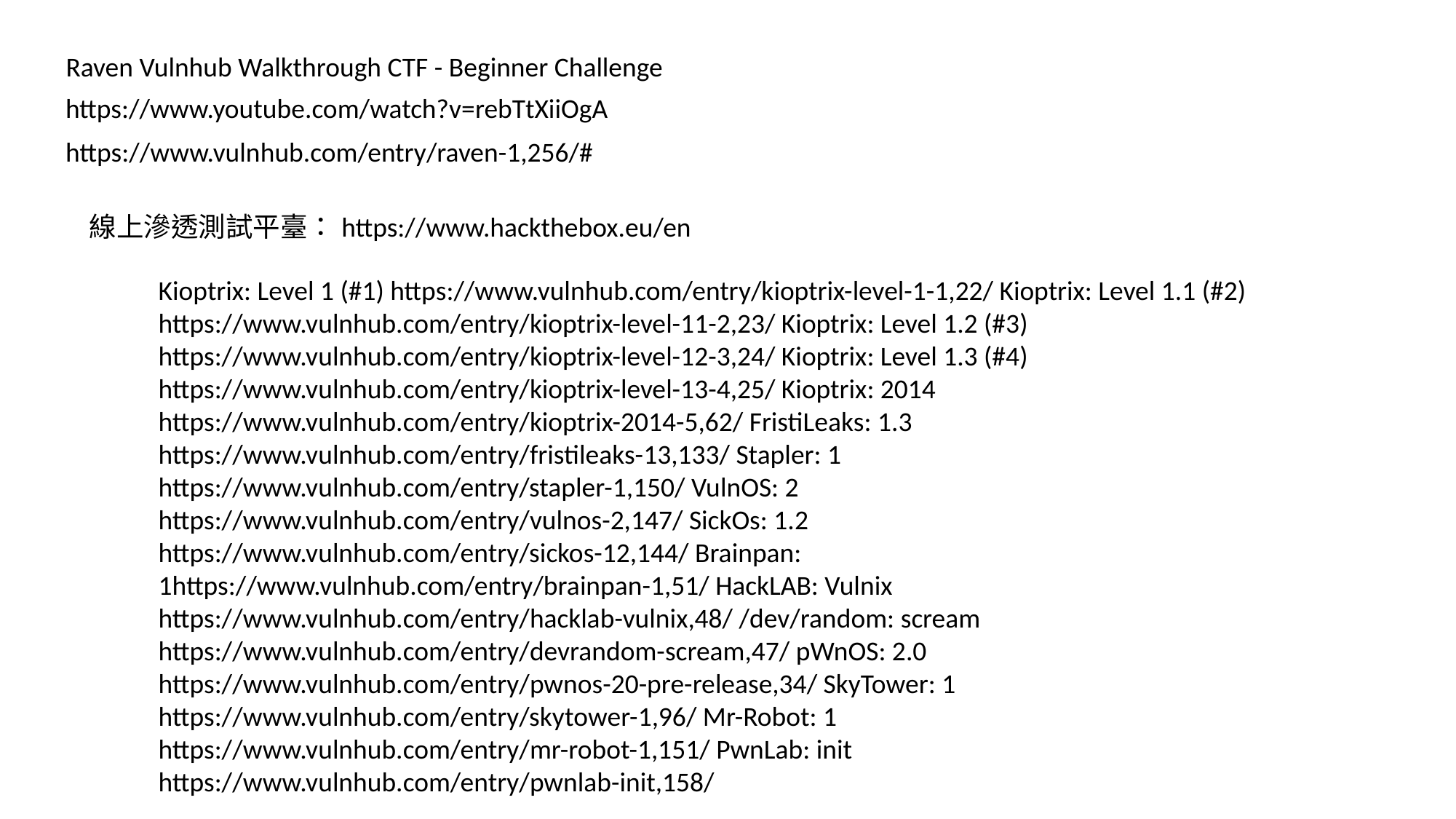

Raven Vulnhub Walkthrough CTF - Beginner Challenge
https://www.youtube.com/watch?v=rebTtXiiOgA
https://www.vulnhub.com/entry/raven-1,256/#
線上滲透測試平臺：https://www.hackthebox.eu/en
Kioptrix: Level 1 (#1) https://www.vulnhub.com/entry/kioptrix-level-1-1,22/ Kioptrix: Level 1.1 (#2) https://www.vulnhub.com/entry/kioptrix-level-11-2,23/ Kioptrix: Level 1.2 (#3) https://www.vulnhub.com/entry/kioptrix-level-12-3,24/ Kioptrix: Level 1.3 (#4) https://www.vulnhub.com/entry/kioptrix-level-13-4,25/ Kioptrix: 2014 https://www.vulnhub.com/entry/kioptrix-2014-5,62/ FristiLeaks: 1.3 https://www.vulnhub.com/entry/fristileaks-13,133/ Stapler: 1 https://www.vulnhub.com/entry/stapler-1,150/ VulnOS: 2 https://www.vulnhub.com/entry/vulnos-2,147/ SickOs: 1.2 https://www.vulnhub.com/entry/sickos-12,144/ Brainpan: 1https://www.vulnhub.com/entry/brainpan-1,51/ HackLAB: Vulnix https://www.vulnhub.com/entry/hacklab-vulnix,48/ /dev/random: scream https://www.vulnhub.com/entry/devrandom-scream,47/ pWnOS: 2.0 https://www.vulnhub.com/entry/pwnos-20-pre-release,34/ SkyTower: 1 https://www.vulnhub.com/entry/skytower-1,96/ Mr-Robot: 1 https://www.vulnhub.com/entry/mr-robot-1,151/ PwnLab: init https://www.vulnhub.com/entry/pwnlab-init,158/